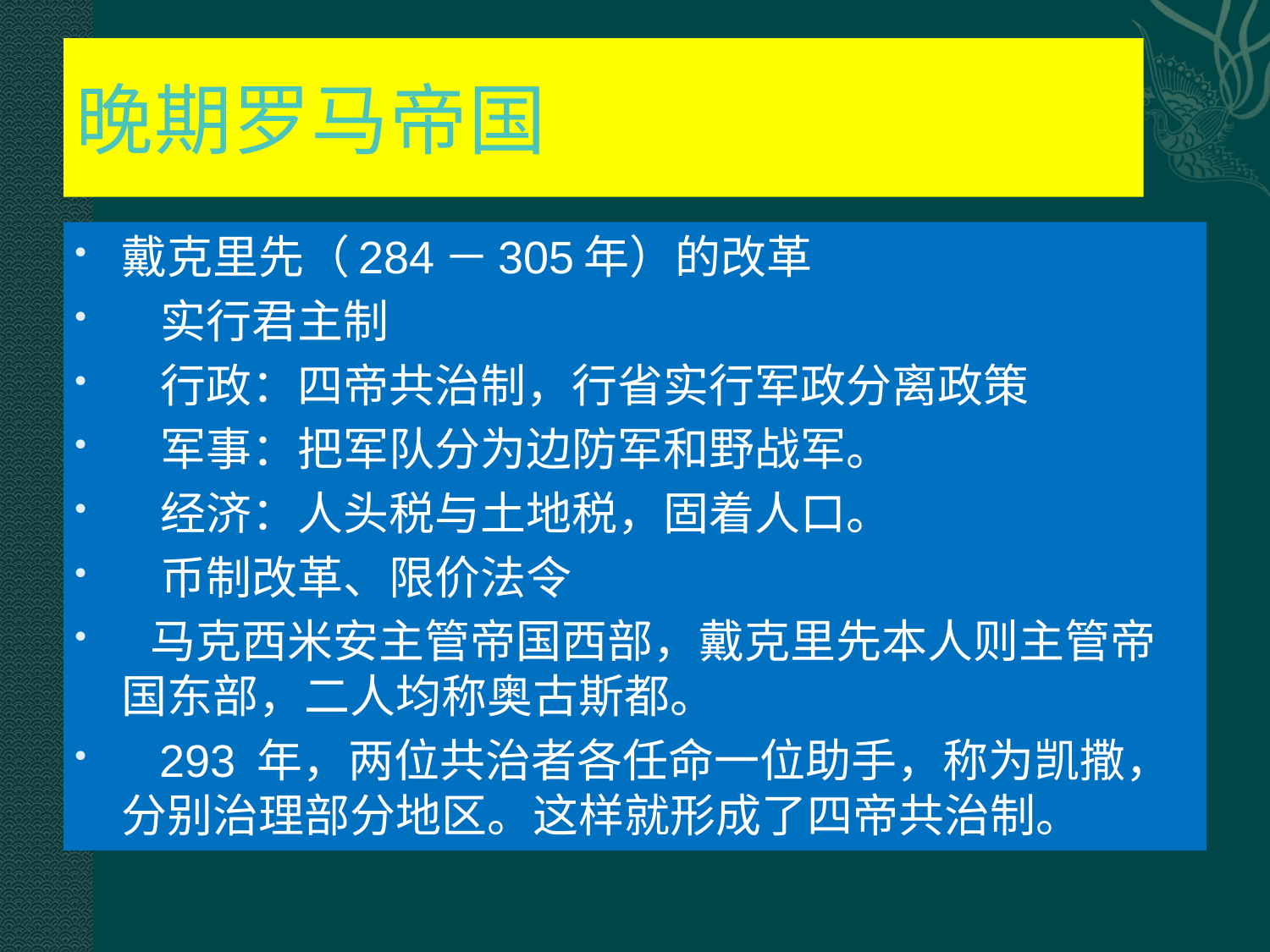

# 晚期罗马帝国
戴克里先（284－305年）的改革
   实行君主制
   行政：四帝共治制，行省实行军政分离政策
   军事：把军队分为边防军和野战军。
   经济：人头税与土地税，固着人口。
   币制改革、限价法令
  马克西米安主管帝国西部，戴克里先本人则主管帝国东部，二人均称奥古斯都。
   293 年，两位共治者各任命一位助手，称为凯撒，分别治理部分地区。这样就形成了四帝共治制。